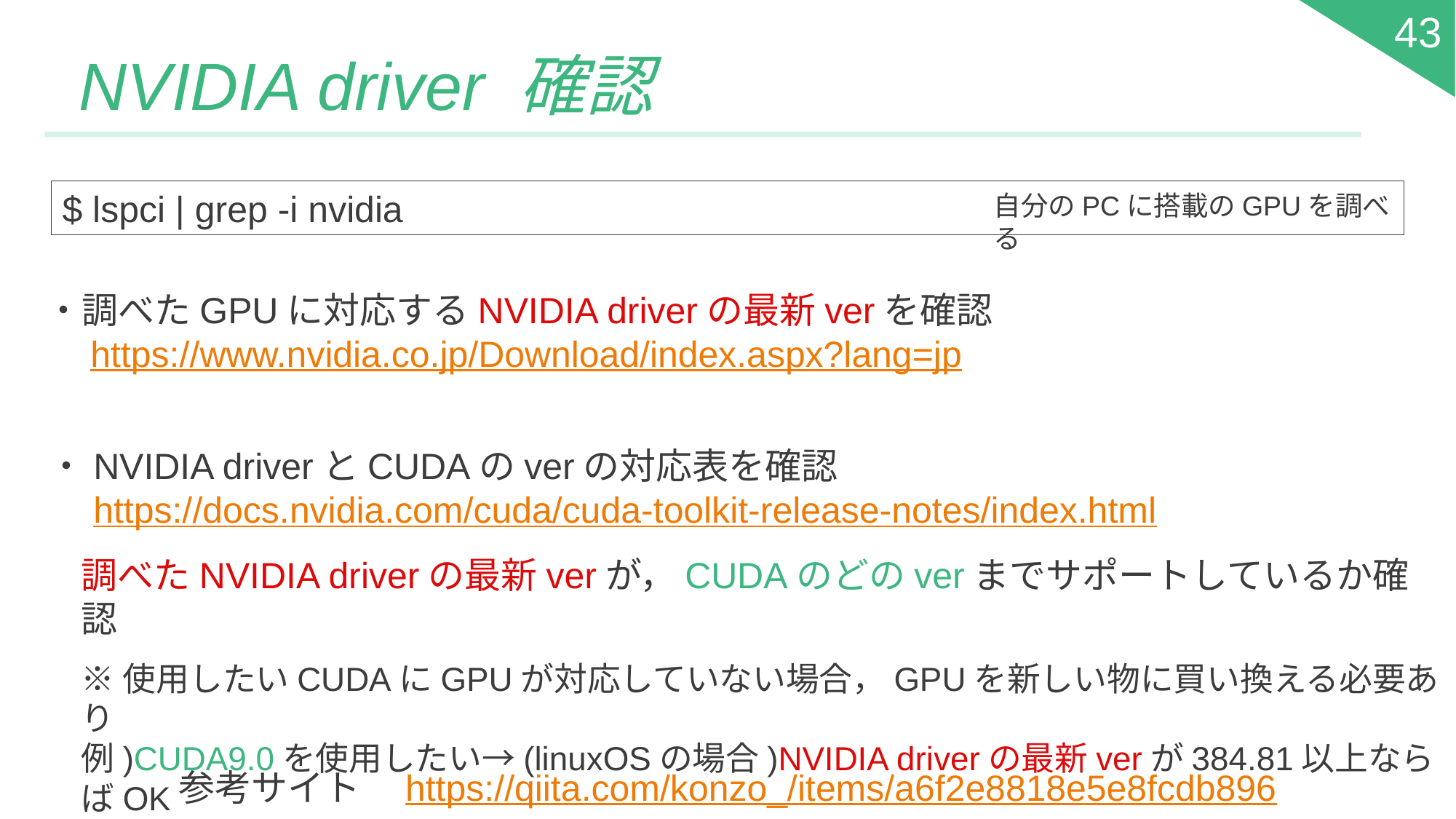

43
# NVIDIA driver 確認
$ lspci | grep -i nvidia
自分のPCに搭載のGPUを調べる
・調べたGPUに対応するNVIDIA driverの最新verを確認
　https://www.nvidia.co.jp/Download/index.aspx?lang=jp
・NVIDIA driverとCUDAのverの対応表を確認
　https://docs.nvidia.com/cuda/cuda-toolkit-release-notes/index.html
調べたNVIDIA driverの最新verが，CUDAのどのverまでサポートしているか確認
※使用したいCUDAにGPUが対応していない場合，GPUを新しい物に買い換える必要あり
例)CUDA9.0を使用したい→(linuxOSの場合)NVIDIA driverの最新verが384.81以上ならばOK
参考サイト　https://qiita.com/konzo_/items/a6f2e8818e5e8fcdb896